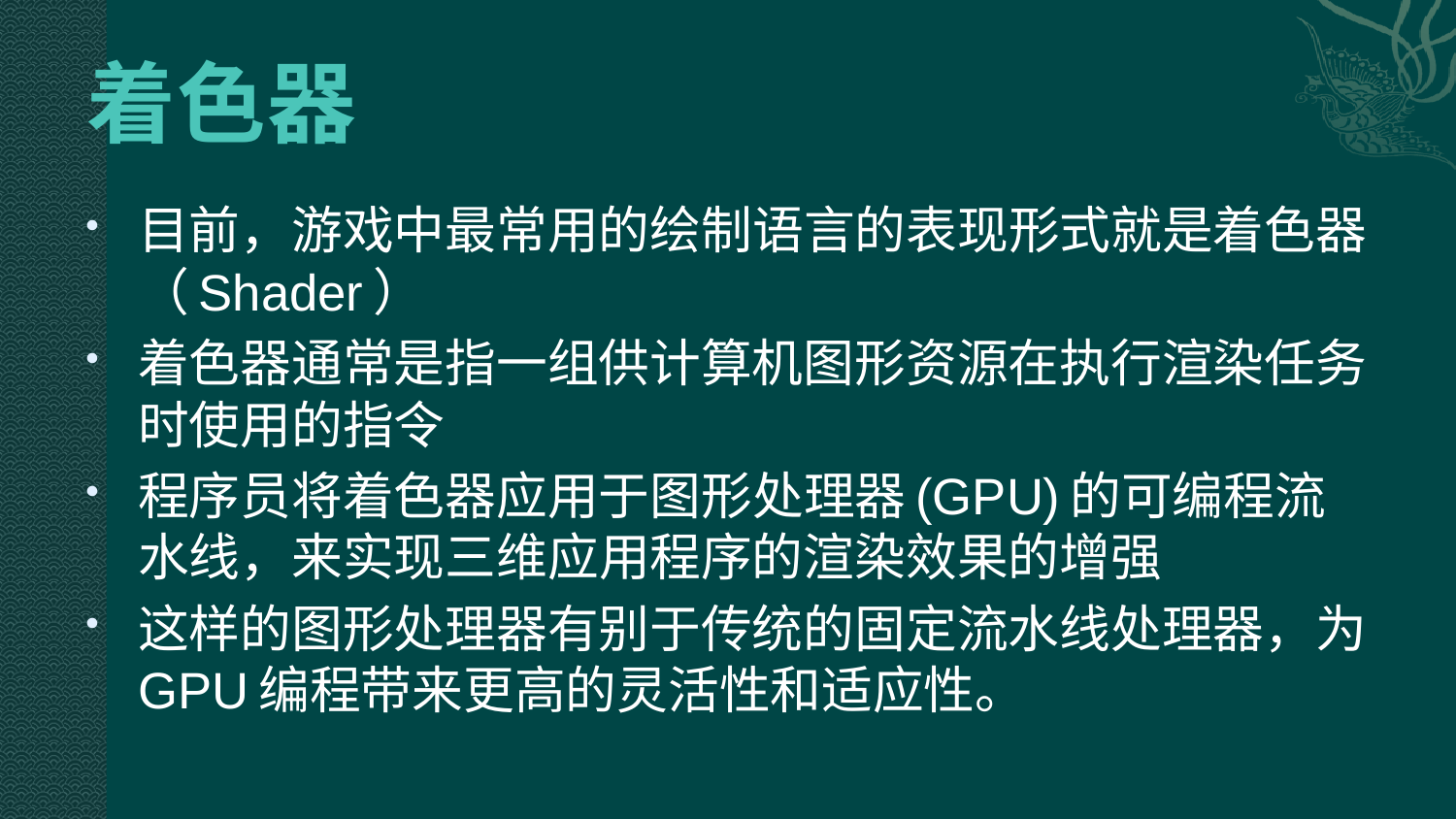

# 着色器
目前，游戏中最常用的绘制语言的表现形式就是着色器（Shader）
着色器通常是指一组供计算机图形资源在执行渲染任务时使用的指令
程序员将着色器应用于图形处理器(GPU)的可编程流水线，来实现三维应用程序的渲染效果的增强
这样的图形处理器有别于传统的固定流水线处理器，为GPU编程带来更高的灵活性和适应性。